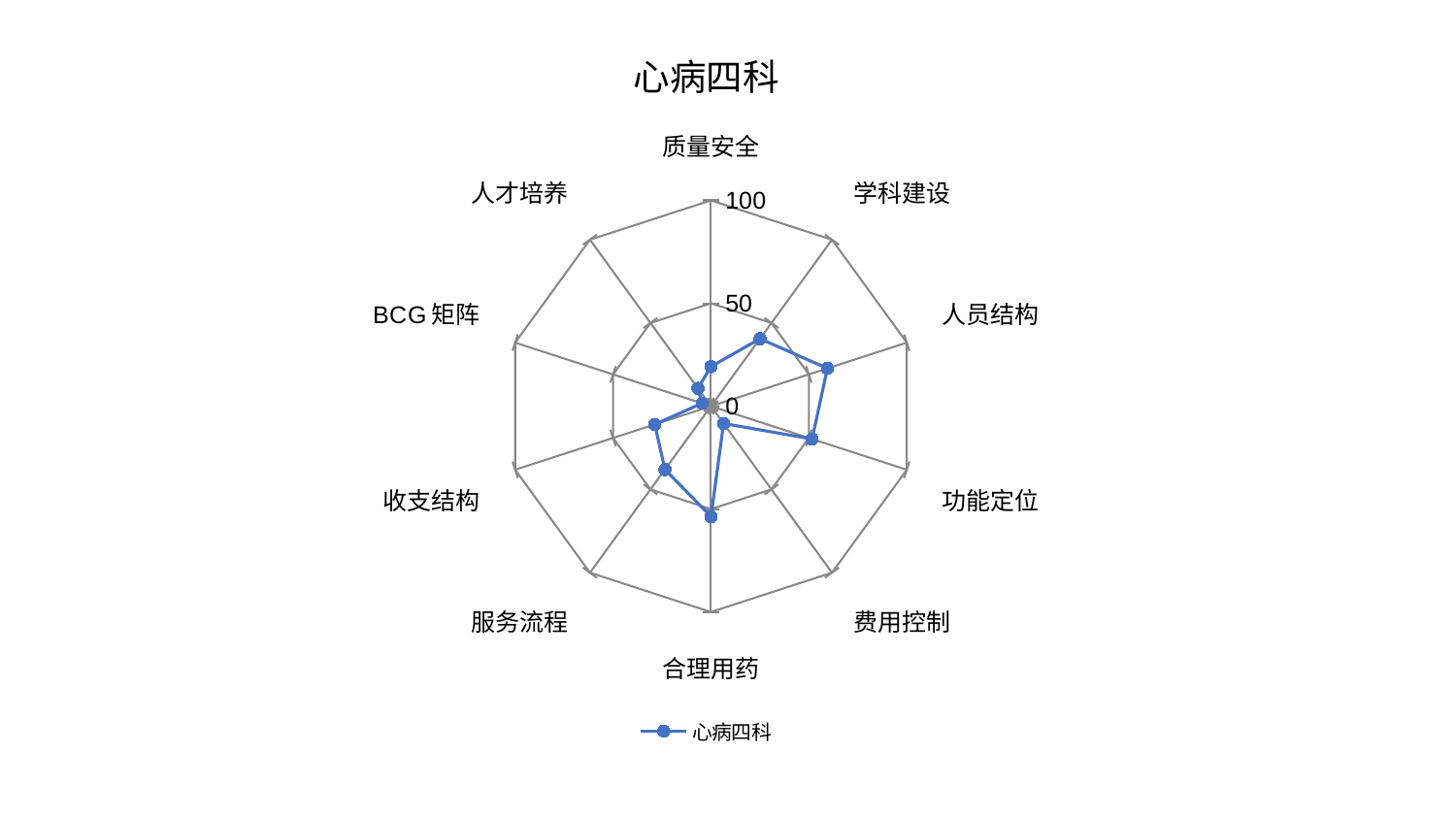

### Chart: 心病四科

| Category | 心病四科 |
|---|---|
| 质量安全 | 19.250122311981674 |
| 学科建设 | 40.52056389198909 |
| 人员结构 | 59.47027761387368 |
| 功能定位 | 51.64748610418224 |
| 费用控制 | 10.421044085541762 |
| 合理用药 | 53.62917258545043 |
| 服务流程 | 38.0539243239721 |
| 收支结构 | 28.732231258002926 |
| BCG矩阵 | 4.560321533592062 |
| 人才培养 | 10.755218422400953 |
143